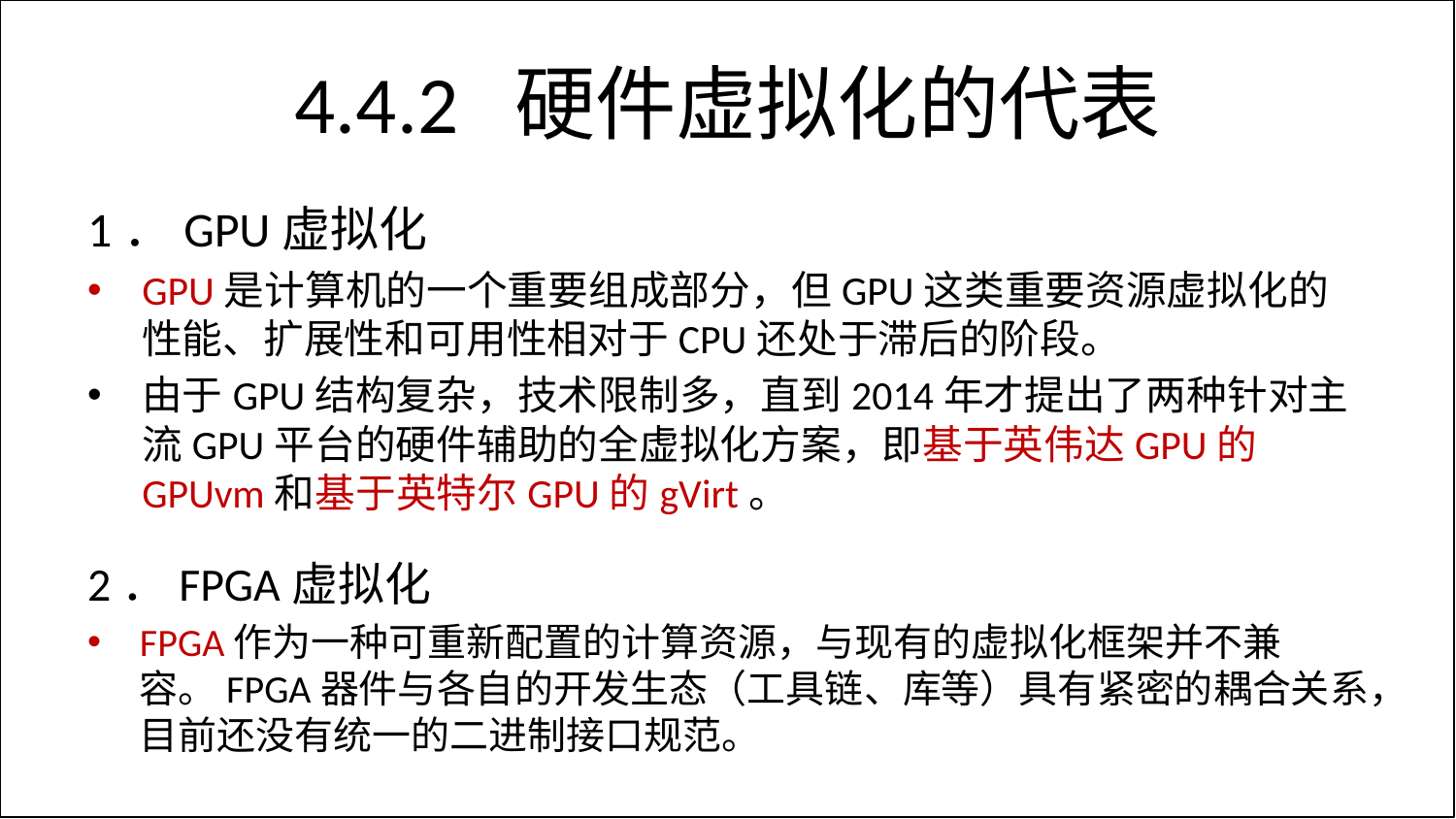

# 4.4.2  硬件虚拟化的代表
1．GPU虚拟化
GPU是计算机的一个重要组成部分，但GPU这类重要资源虚拟化的性能、扩展性和可用性相对于CPU还处于滞后的阶段。
由于GPU结构复杂，技术限制多，直到2014年才提出了两种针对主流GPU平台的硬件辅助的全虚拟化方案，即基于英伟达GPU的GPUvm和基于英特尔GPU的gVirt。

2．FPGA虚拟化
FPGA作为一种可重新配置的计算资源，与现有的虚拟化框架并不兼容。FPGA器件与各自的开发生态（工具链、库等）具有紧密的耦合关系，目前还没有统一的二进制接口规范。